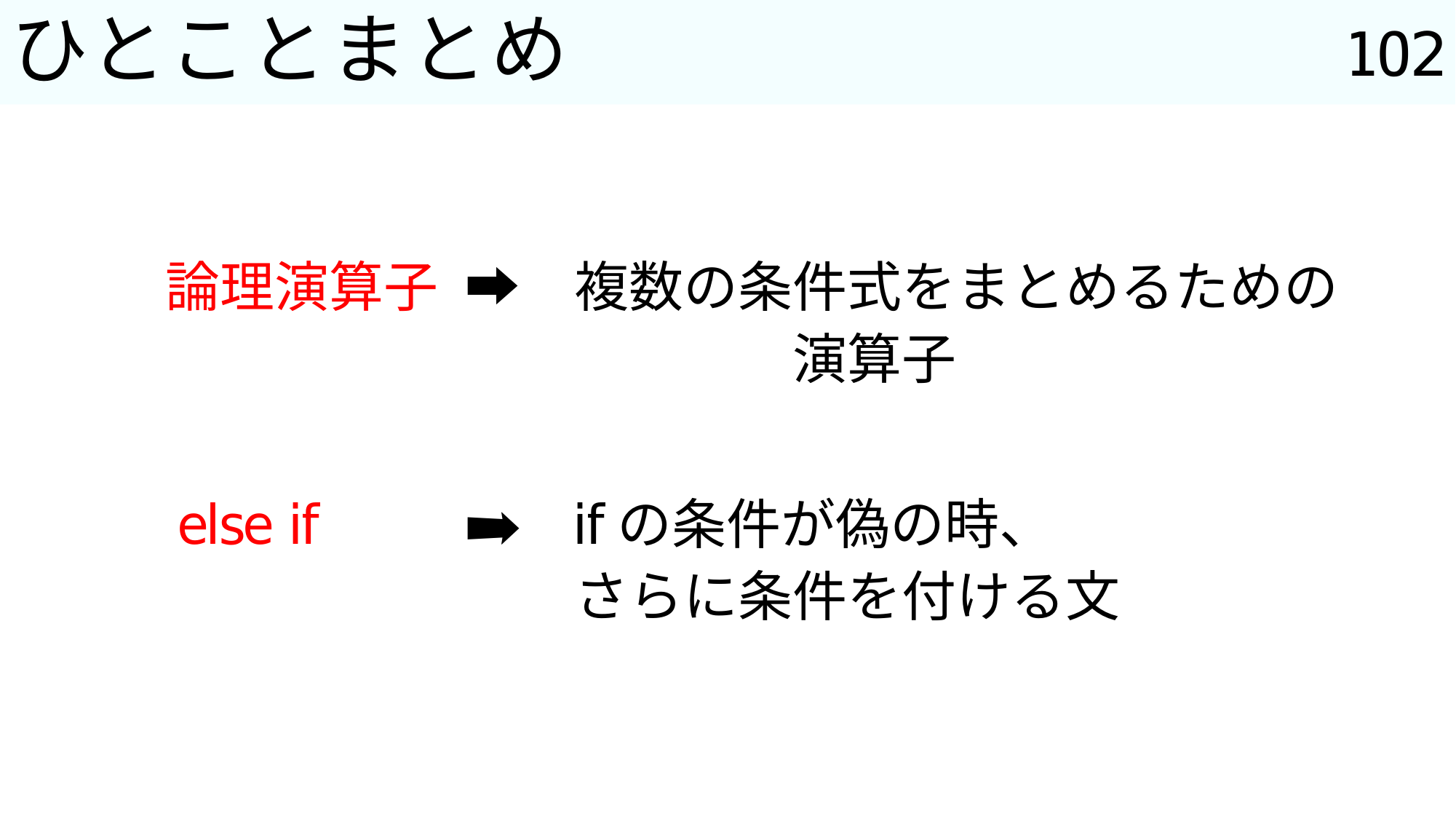

102
# ひとことまとめ
　論理演算子	➡	複数の条件式をまとめるための				　　	演算子

　else if		➡	ifの条件が偽の時、
				さらに条件を付ける文